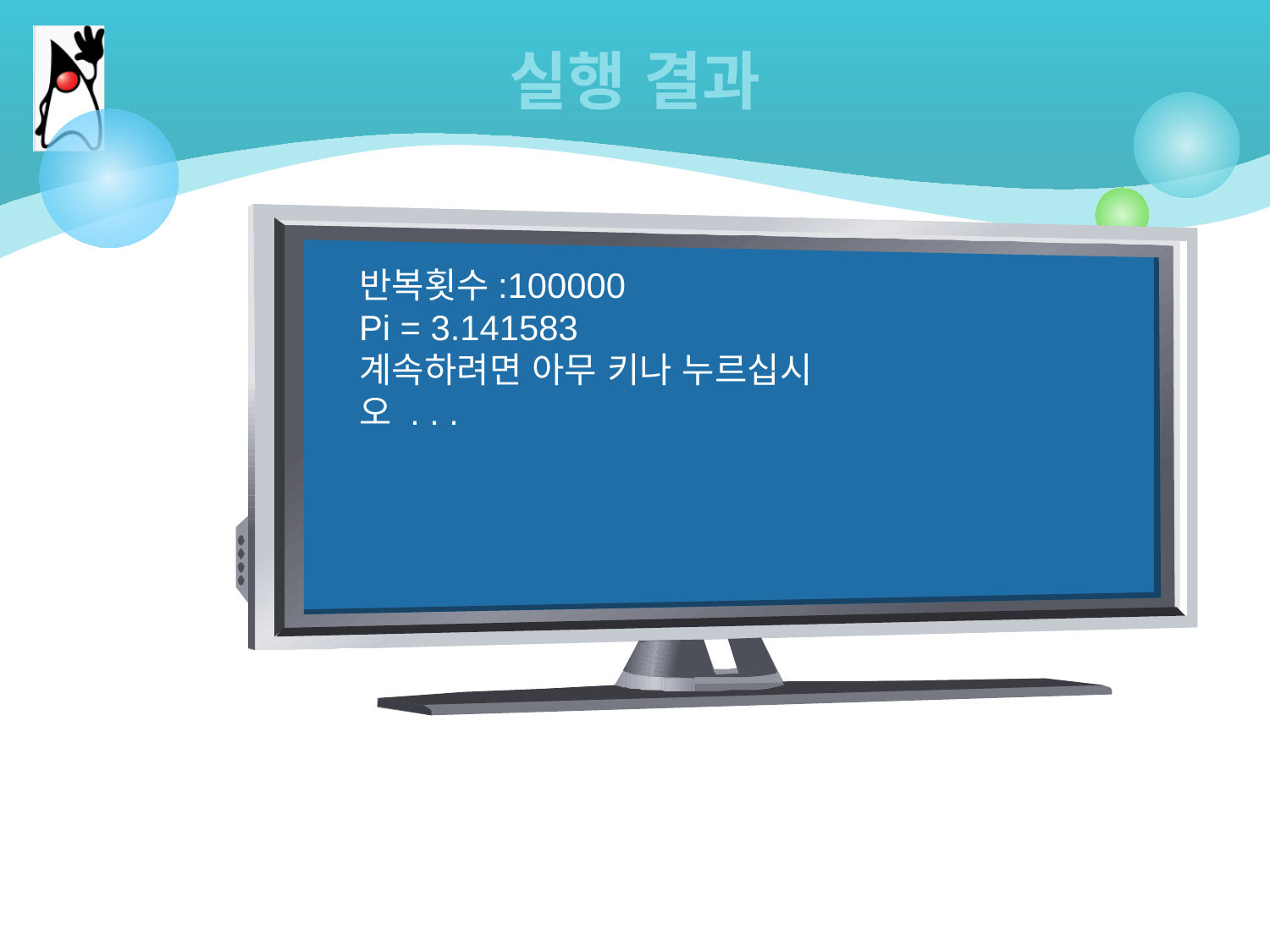

# 실행 결과

반복횟수:100000
Pi = 3.141583
계속하려면 아무 키나 누르십시오 . . .